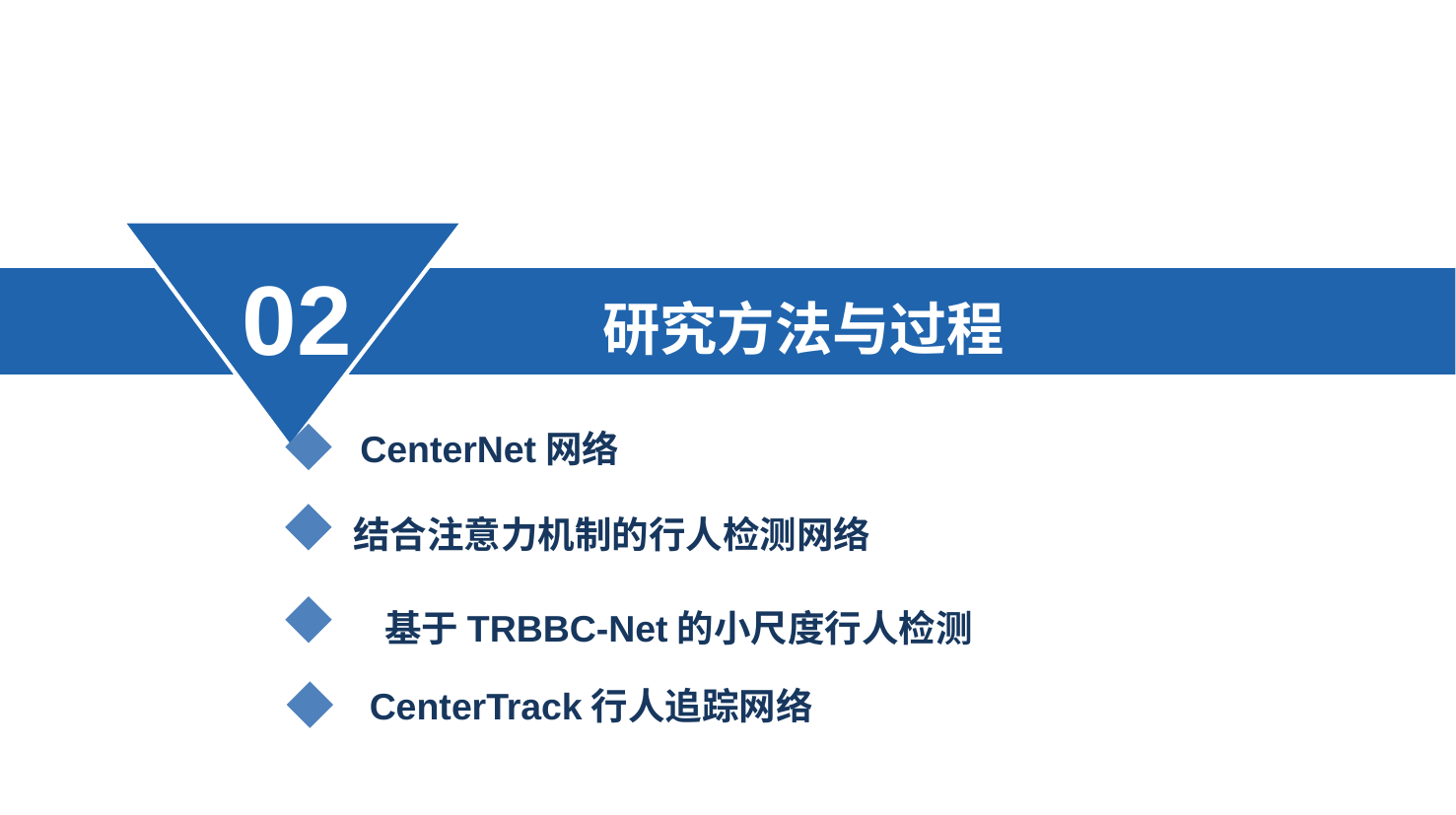

02

研究方法与过程
CenterNet网络

结合注意力机制的行人检测网络

基于TRBBC-Net的小尺度行人检测
CenterTrack行人追踪网络